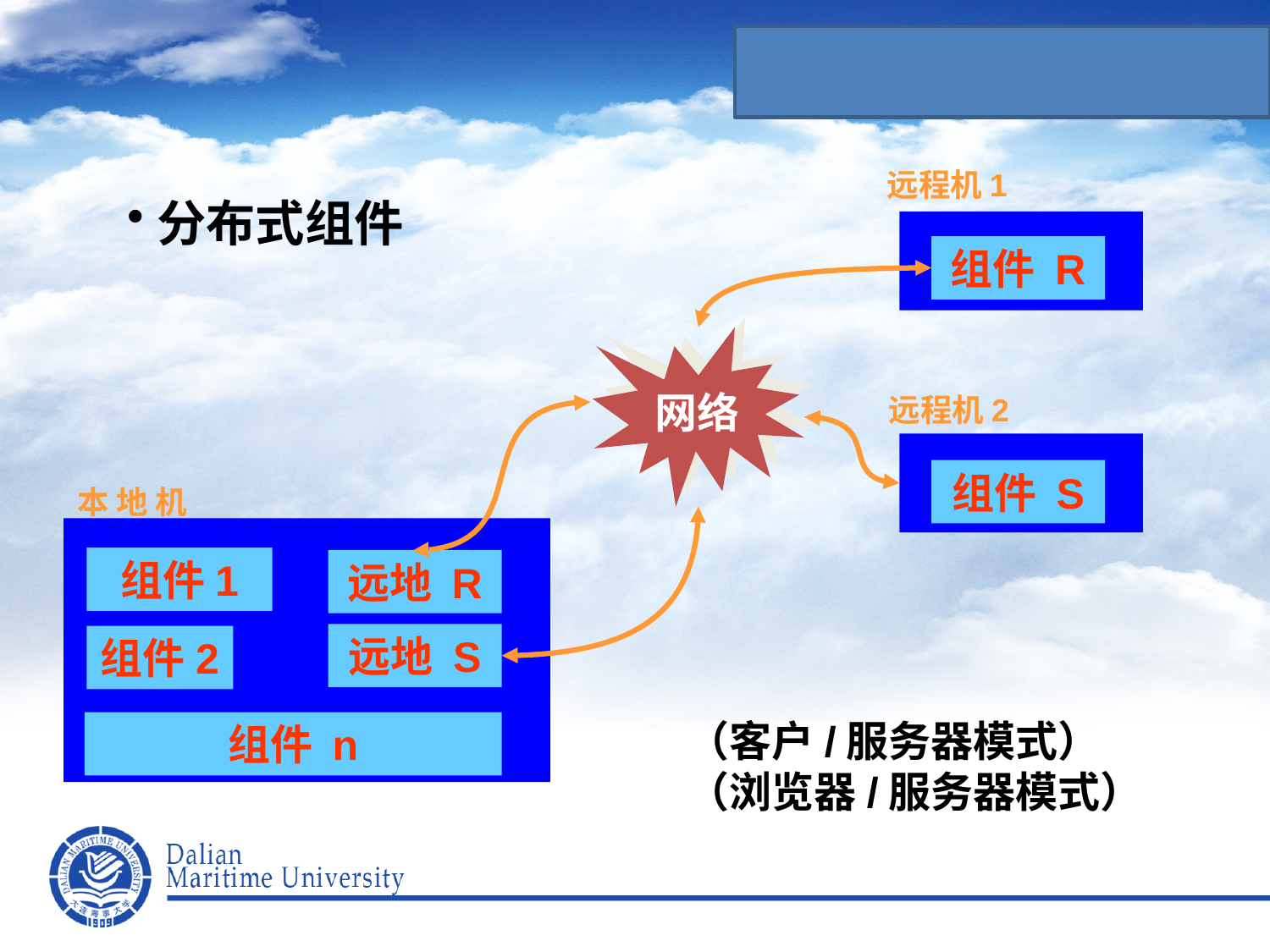

远程机1
分布式组件

组件 R
网络
远程机2

组件 S
本 地 机

组件1
远地 R
远地 S
组件2
（客户/服务器模式）
（浏览器/服务器模式）
组件 n